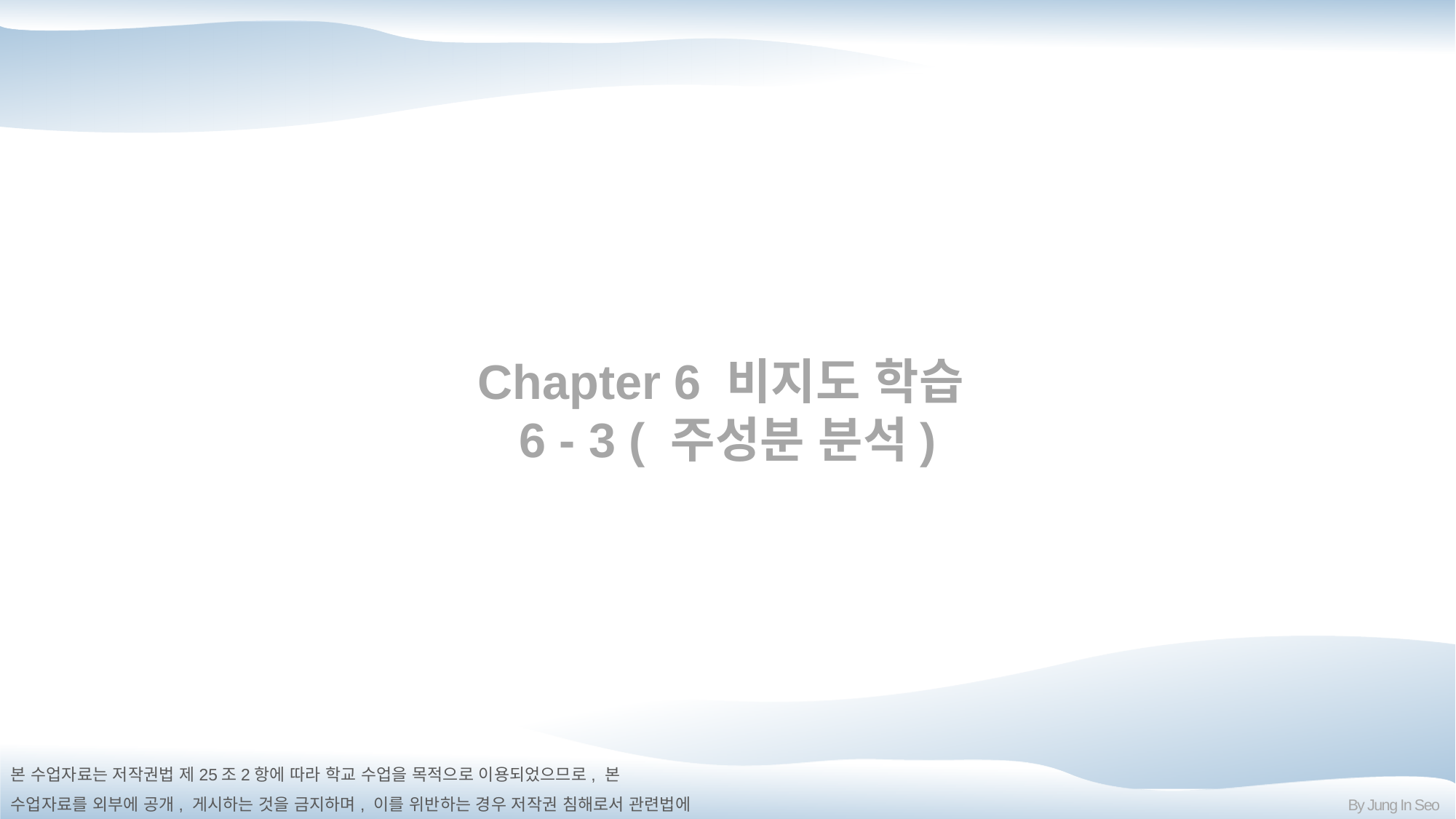

Chapter 6 비지도 학습
6 - 3 ( 주성분 분석)
본 수업자료는 저작권법 제25조2항에 따라 학교 수업을 목적으로 이용되었으므로, 본 수업자료를 외부에 공개, 게시하는 것을 금지하며, 이를 위반하는 경우 저작권 침해로서 관련법에 따라 처벌될 수 있습니다.